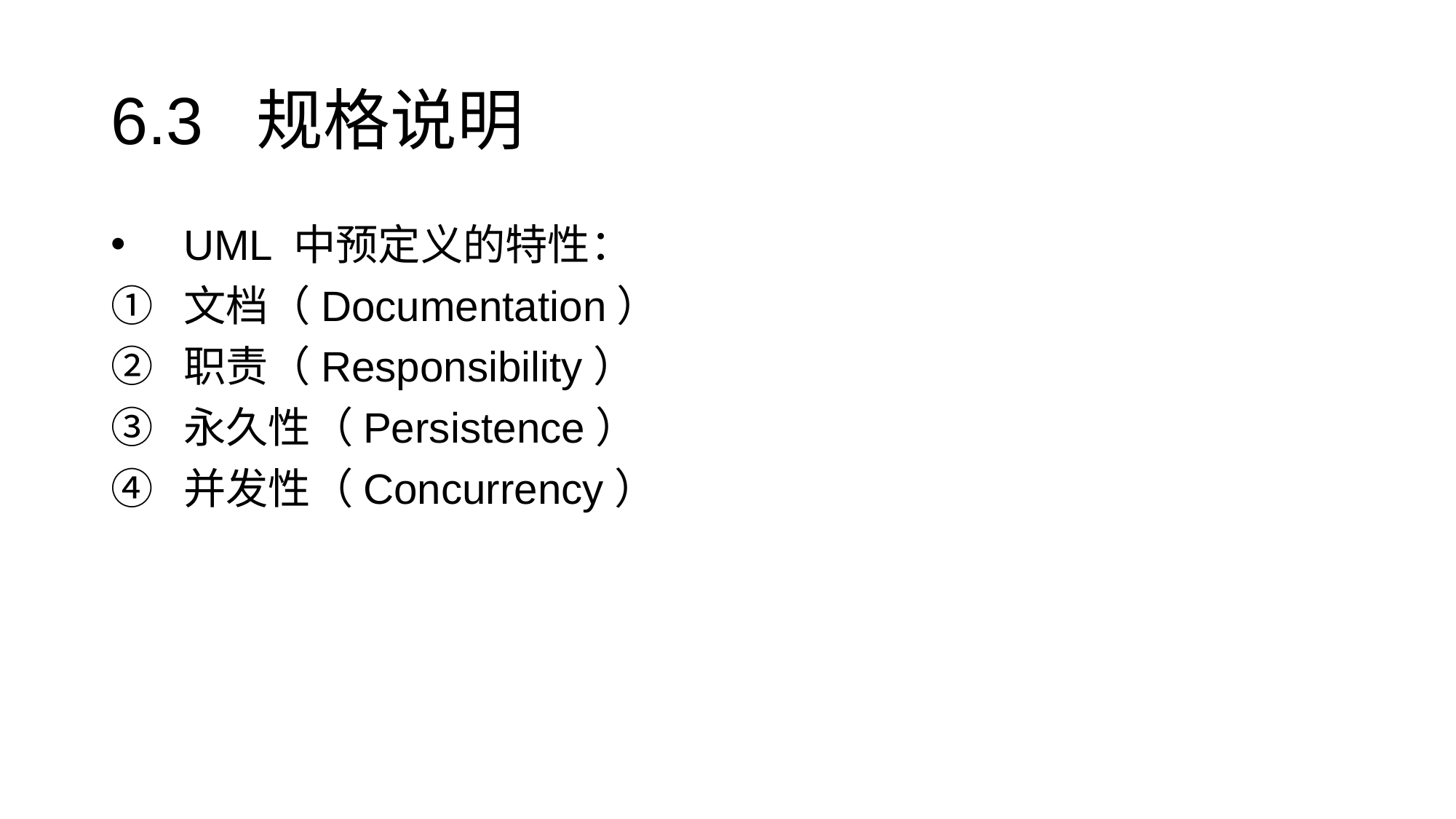

# 6.3  规格说明
UML 中预定义的特性：
文档（Documentation）
职责（Responsibility）
永久性（Persistence）
并发性（Concurrency）